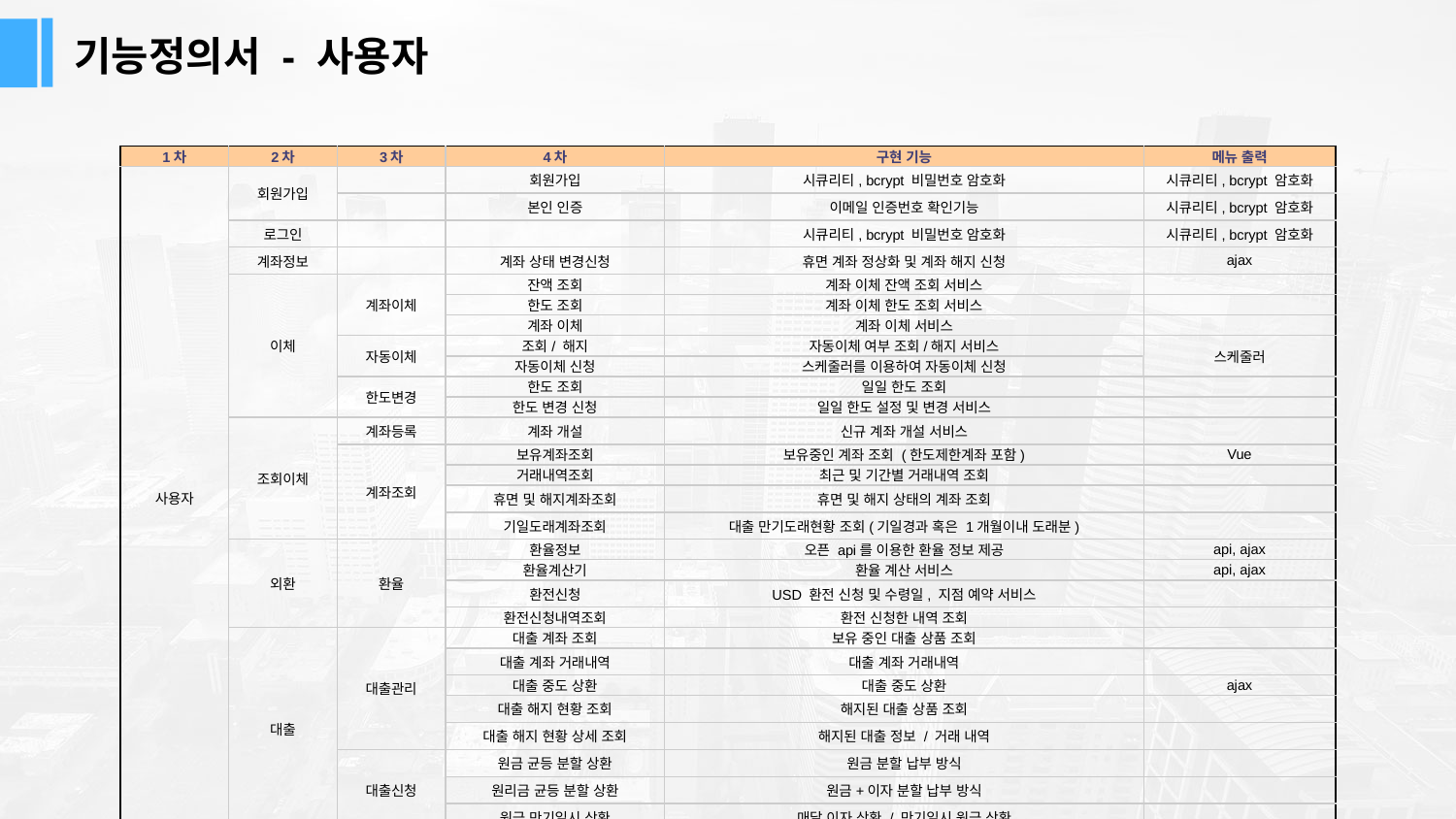

기능정의서 - 사용자
| 1차 | 2차 | 3차 | 4차 | 구현 기능 | 메뉴 출력 |
| --- | --- | --- | --- | --- | --- |
| 사용자 | 회원가입 |  | 회원가입 | 시큐리티, bcrypt 비밀번호 암호화 | 시큐리티, bcrypt 암호화 |
|  |  |  | 본인 인증 | 이메일 인증번호 확인기능 | 시큐리티, bcrypt 암호화 |
|  | 로그인 |  |  | 시큐리티, bcrypt 비밀번호 암호화 | 시큐리티, bcrypt 암호화 |
|  | 계좌정보 |  | 계좌 상태 변경신청 | 휴면 계좌 정상화 및 계좌 해지 신청 | ajax |
|  | 이체 | 계좌이체 | 잔액 조회 | 계좌 이체 잔액 조회 서비스 |  |
|  |  |  | 한도 조회 | 계좌 이체 한도 조회 서비스 |  |
|  |  |  | 계좌 이체 | 계좌 이체 서비스 |  |
|  |  | 자동이체 | 조회/ 해지 | 자동이체 여부 조회/해지 서비스 | 스케줄러 |
|  |  |  | 자동이체 신청 | 스케줄러를 이용하여 자동이체 신청 |  |
|  |  | 한도변경 | 한도 조회 | 일일 한도 조회 |  |
|  |  |  | 한도 변경 신청 | 일일 한도 설정 및 변경 서비스 |  |
|  | 조회이체 | 계좌등록 | 계좌 개설 | 신규 계좌 개설 서비스 |  |
|  |  | 계좌조회 | 보유계좌조회 | 보유중인 계좌 조회 (한도제한계좌 포함) | Vue |
|  |  |  | 거래내역조회 | 최근 및 기간별 거래내역 조회 |  |
|  |  |  | 휴면 및 해지계좌조회 | 휴면 및 해지 상태의 계좌 조회 |  |
|  |  |  | 기일도래계좌조회 | 대출 만기도래현황 조회(기일경과 혹은 1개월이내 도래분) |  |
|  | 외환 | 환율 | 환율정보 | 오픈 api를 이용한 환율 정보 제공 | api, ajax |
|  |  |  | 환율계산기 | 환율 계산 서비스 | api, ajax |
|  |  |  | 환전신청 | USD 환전 신청 및 수령일, 지점 예약 서비스 |  |
|  |  |  | 환전신청내역조회 | 환전 신청한 내역 조회 |  |
|  | 대출 | 대출관리 | 대출 계좌 조회 | 보유 중인 대출 상품 조회 |  |
|  |  |  | 대출 계좌 거래내역 | 대출 계좌 거래내역 |  |
|  |  |  | 대출 중도 상환 | 대출 중도 상환 | ajax |
|  |  |  | 대출 해지 현황 조회 | 해지된 대출 상품 조회 |  |
|  |  |  | 대출 해지 현황 상세 조회 | 해지된 대출 정보 / 거래 내역 |  |
|  |  | 대출신청 | 원금 균등 분할 상환 | 원금 분할 납부 방식 |  |
|  |  |  | 원리금 균등 분할 상환 | 원금+이자 분할 납부 방식 |  |
|  |  |  | 원금 만기일시 상환 | 매달 이자 상환 / 만기일시 원금 상환 |  |